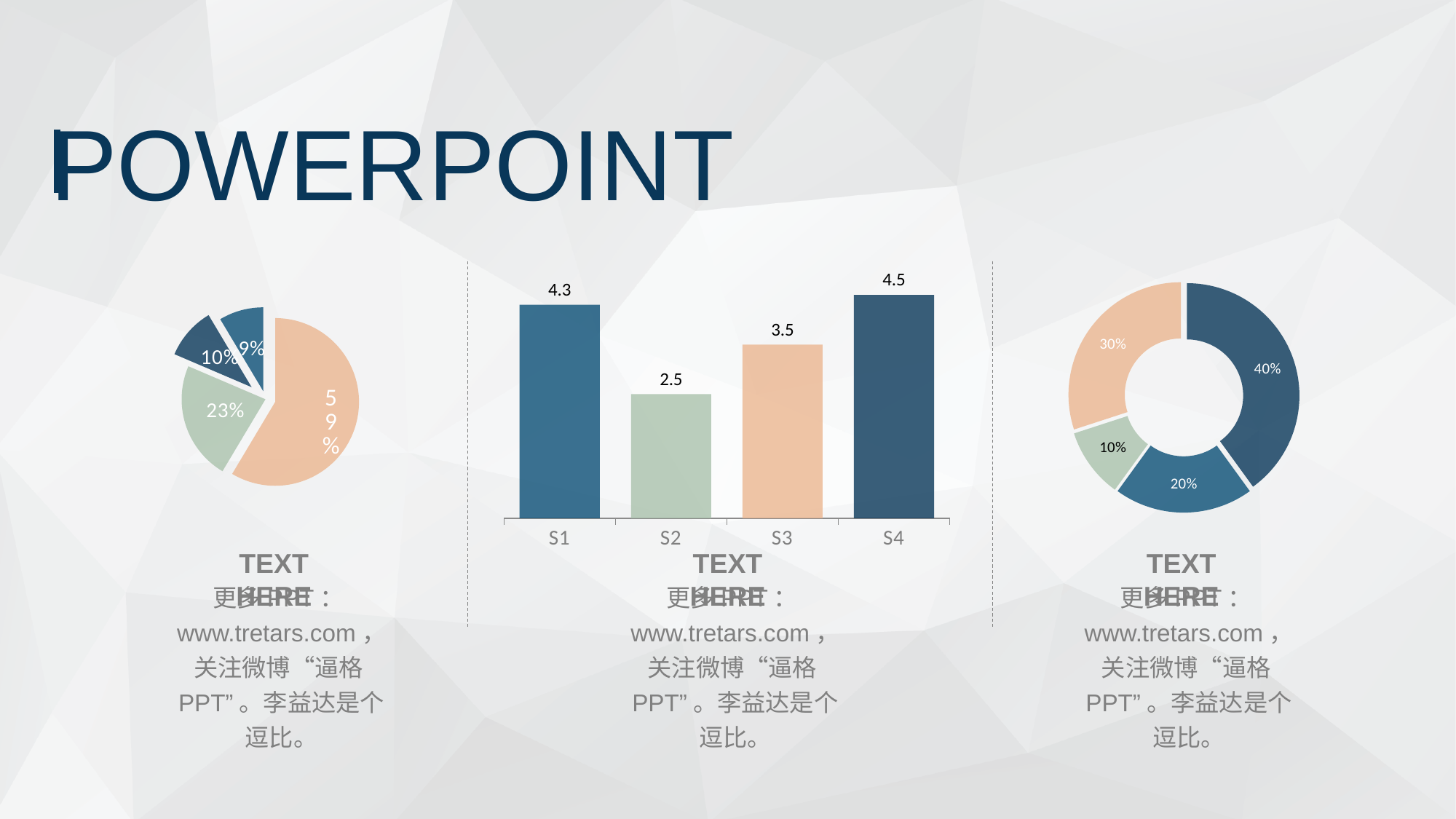

POWERPOINT

### Chart

| Category | 投放占比 |
|---|---|
| 第一季度 | 8.200000000000001 |
| 第二季度 | 3.2 |
| 第三季度 | 1.4 |
| 第四季度 | 1.2 |

### Chart

| Category | 投放量 |
|---|---|
| 第一季度 | 0.4 |
| 第二季度 | 0.2 |
| 第三季度 | 0.1 |
| 第四季度 | 0.3000000000000002 |

### Chart

| Category | 系列 1 |
|---|---|
| S1 | 4.3 |
| S2 | 2.5 |
| S3 | 3.5 |
| S4 | 4.5 |
TEXT HERE
更多PPT：www.tretars.com，关注微博“逼格PPT”。李益达是个逗比。
TEXT HERE
更多PPT：www.tretars.com，关注微博“逼格PPT”。李益达是个逗比。
TEXT HERE
更多PPT：www.tretars.com，关注微博“逼格PPT”。李益达是个逗比。